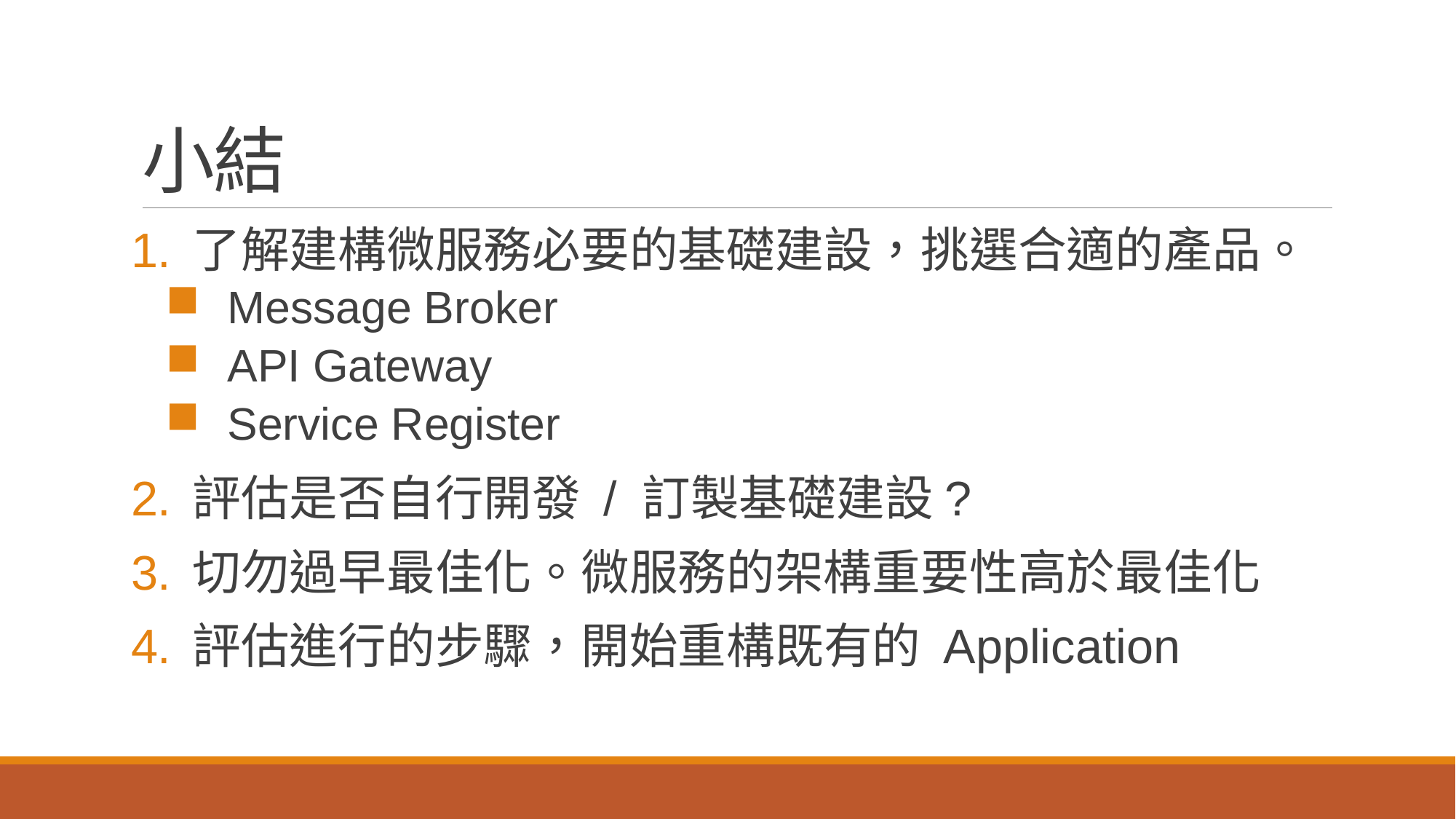

# 小結
了解建構微服務必要的基礎建設，挑選合適的產品。
Message Broker
API Gateway
Service Register
評估是否自行開發 / 訂製基礎建設?
切勿過早最佳化。微服務的架構重要性高於最佳化
評估進行的步驟，開始重構既有的 Application